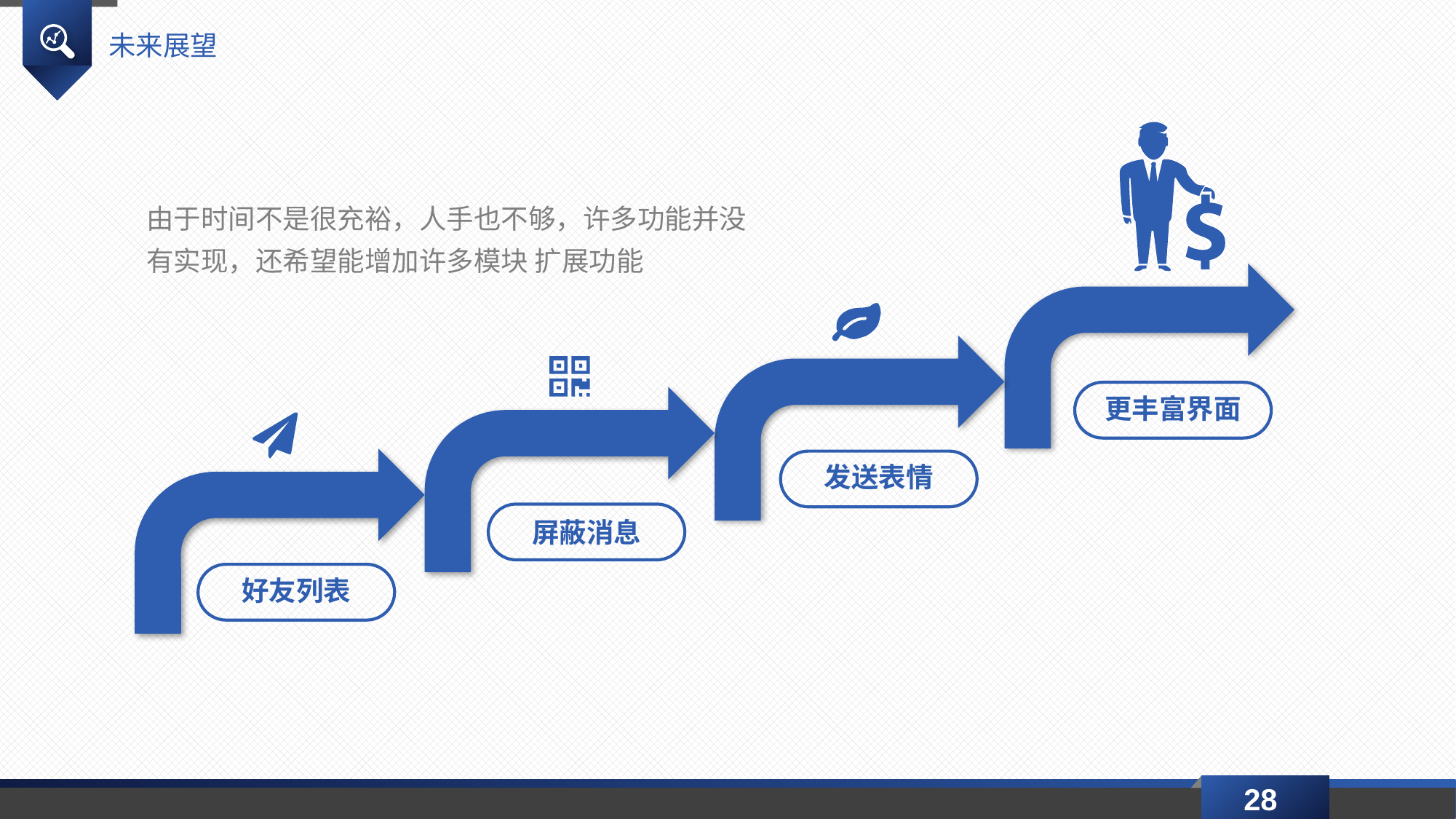

未来展望

由于时间不是很充裕，人手也不够，许多功能并没有实现，还希望能增加许多模块 扩展功能

更丰富界面

发送表情

屏蔽消息

好友列表

28

延时符